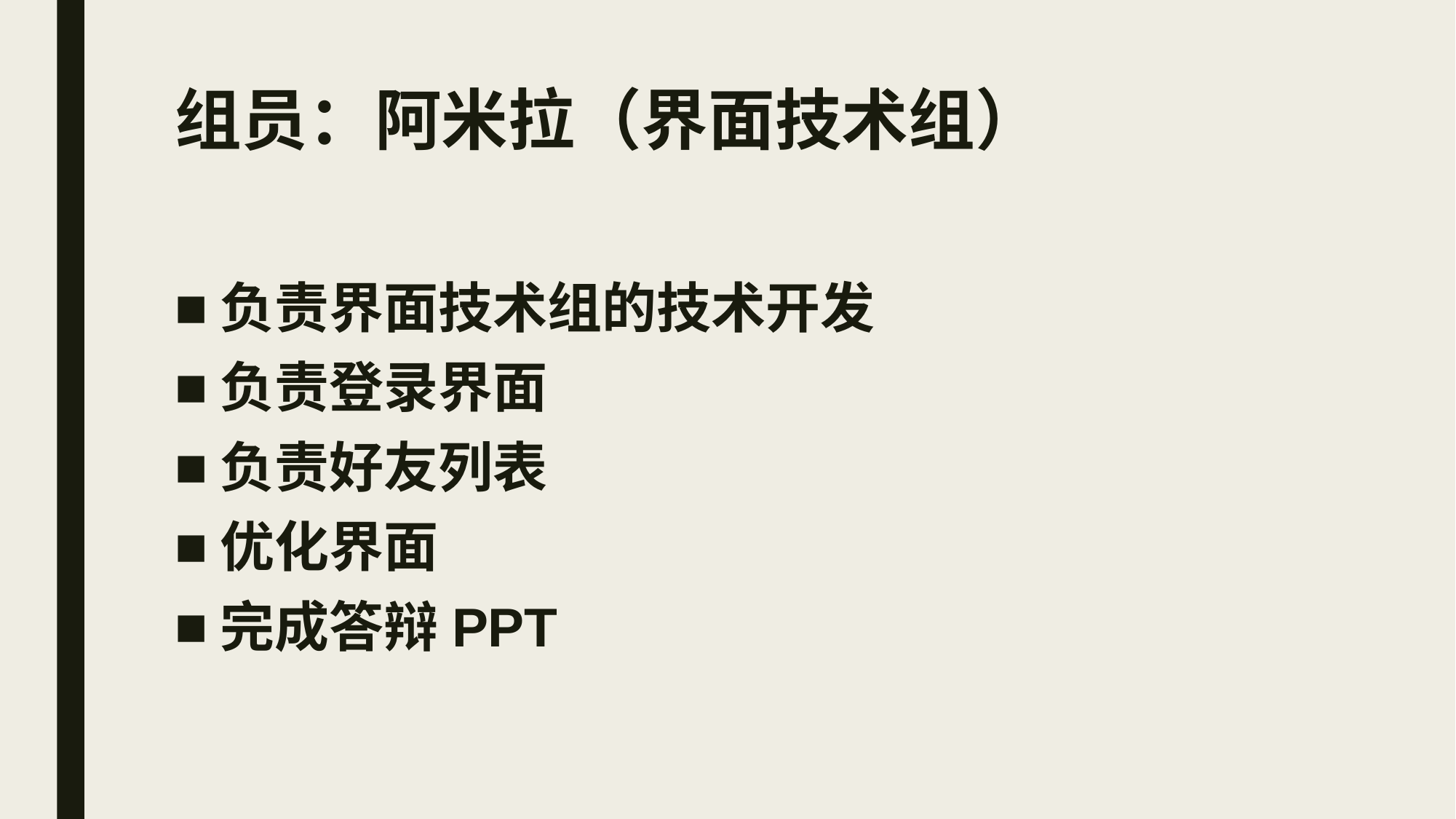

# 组员：阿米拉（界面技术组）
负责界面技术组的技术开发
负责登录界面
负责好友列表
优化界面
完成答辩PPT